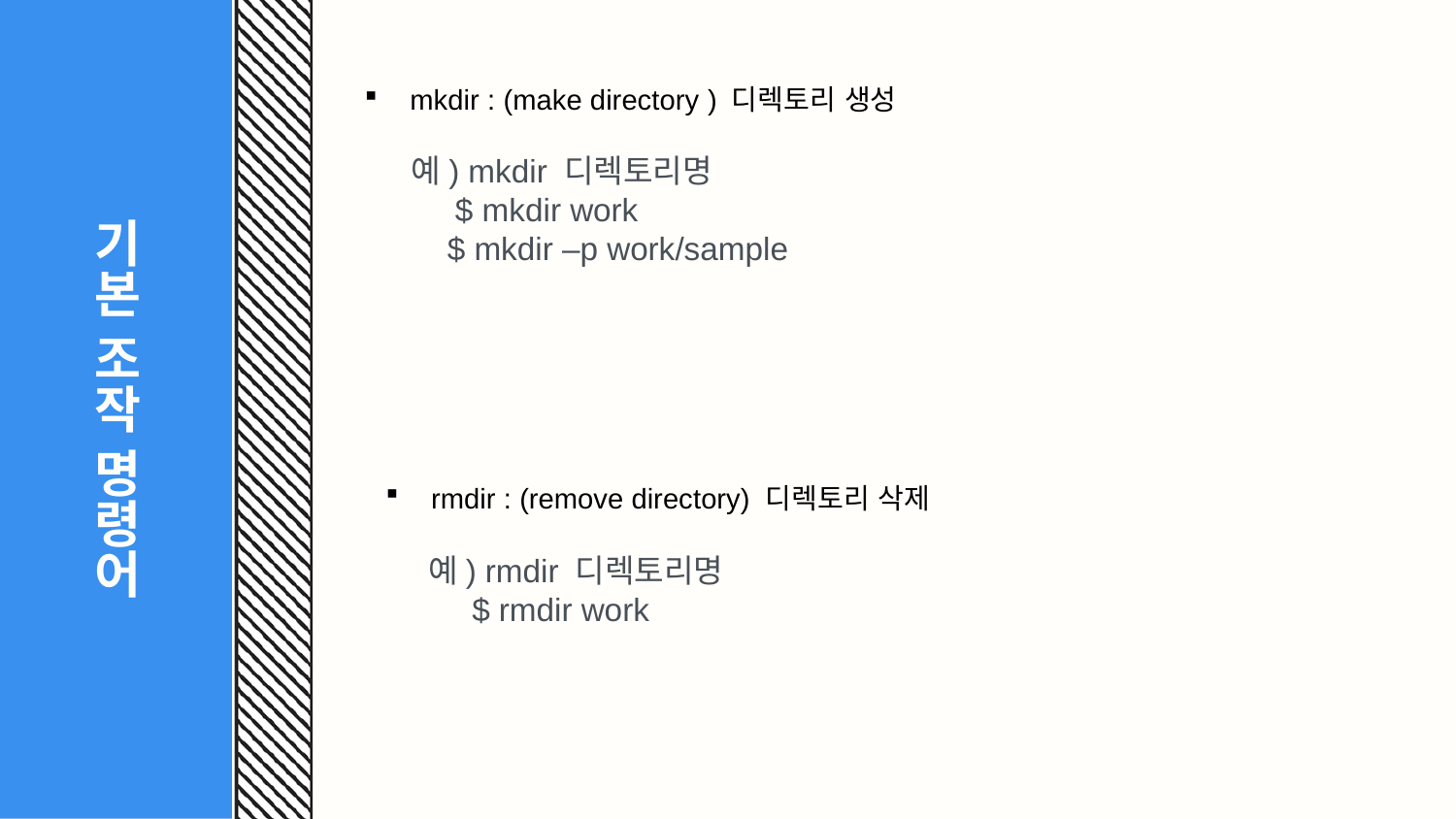

# 기본 조작 명령어
mkdir : (make directory ) 디렉토리 생성
예) mkdir 디렉토리명
    $ mkdir work
    $ mkdir –p work/sample
rmdir : (remove directory) 디렉토리 삭제
예) rmdir 디렉토리명
    $ rmdir work